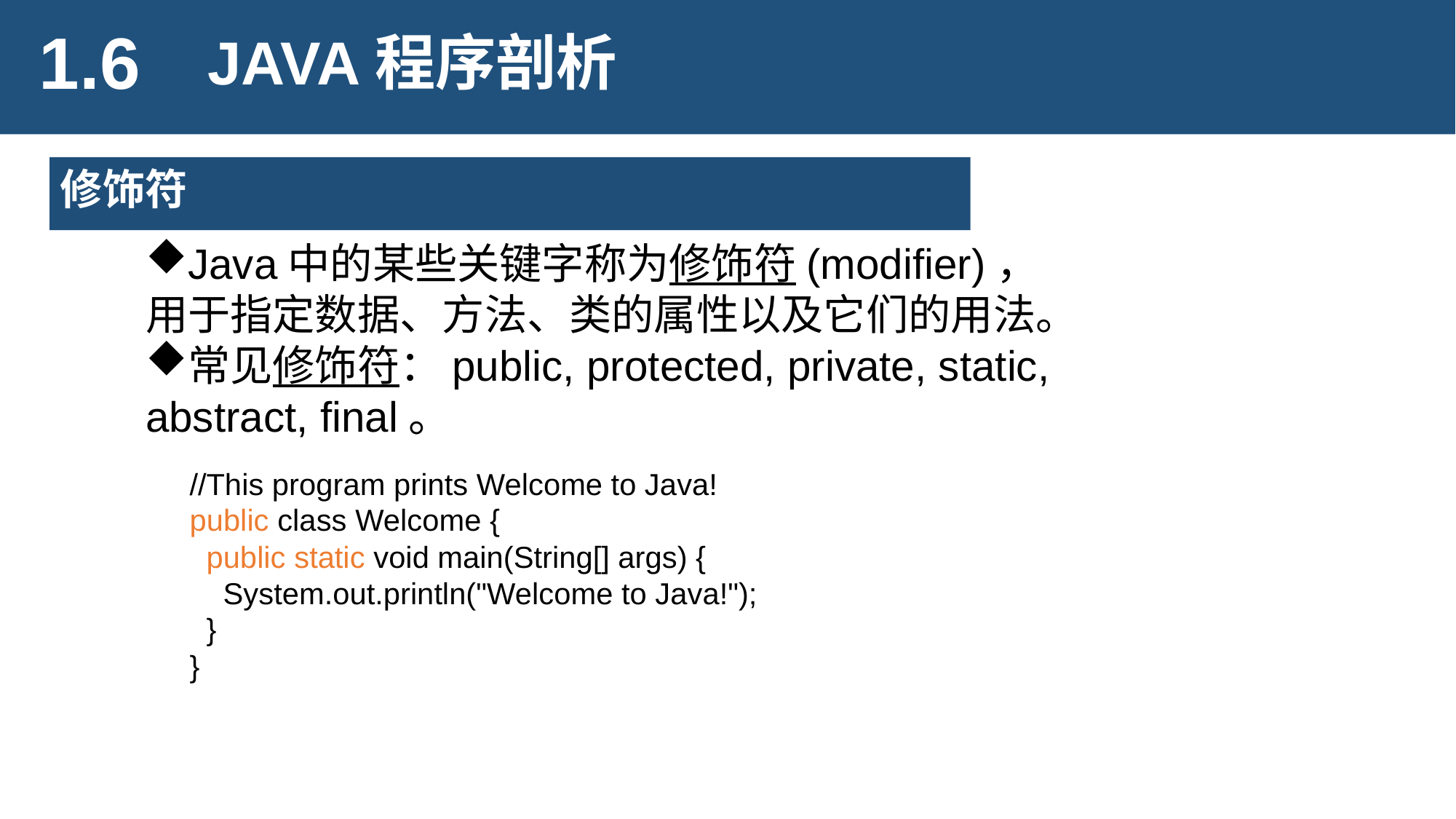

1.6
JAVA程序剖析
修饰符
Java中的某些关键字称为修饰符(modifier)，用于指定数据、方法、类的属性以及它们的用法。
常见修饰符：public, protected, private, static,
abstract, final。
//This program prints Welcome to Java!
public class Welcome {
  public static void main(String[] args) {
    System.out.println("Welcome to Java!");
  }
}